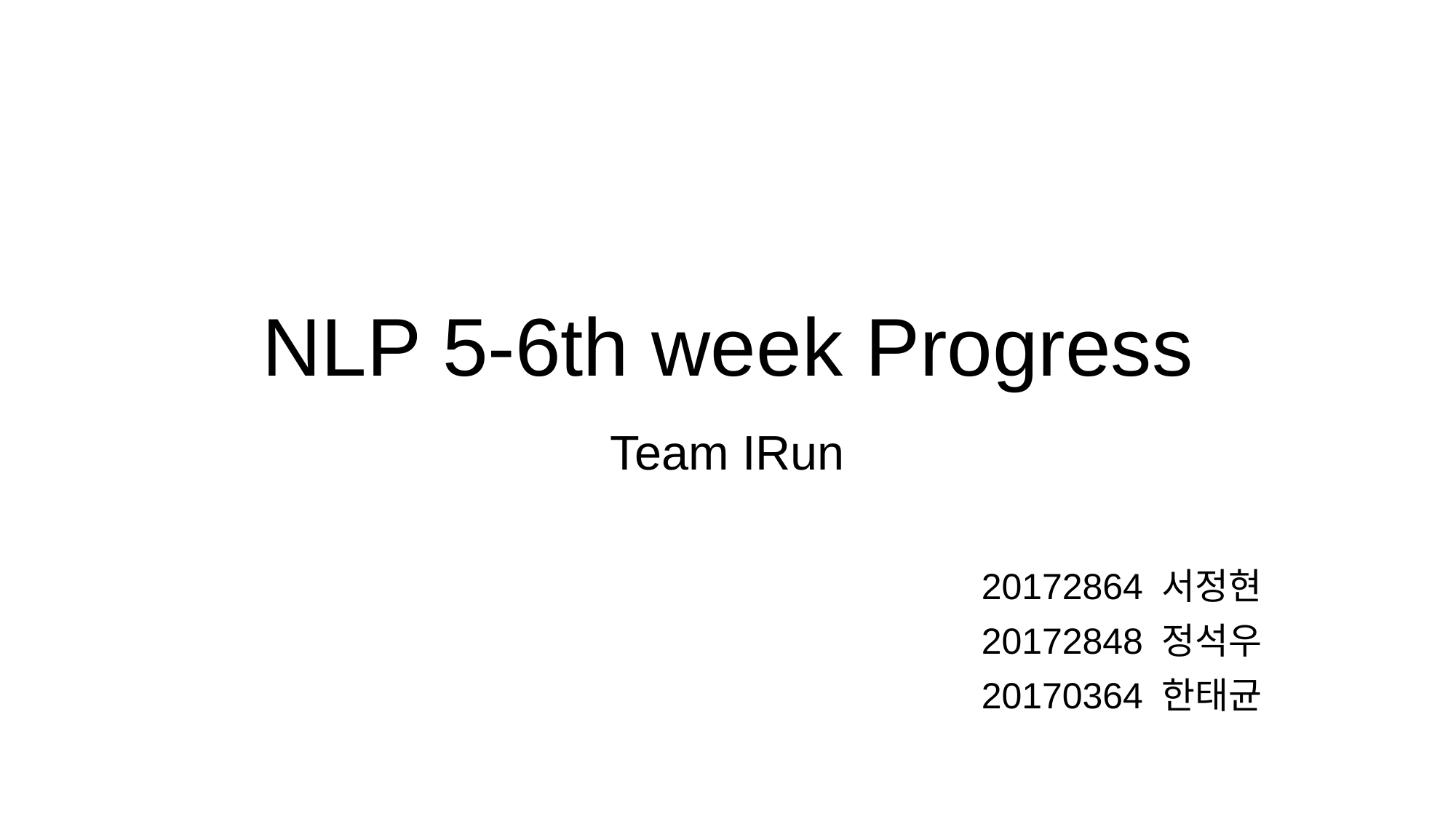

# NLP 5-6th week Progress Team IRun

20172864 서정현
  20172848 정석우
20170364 한태균